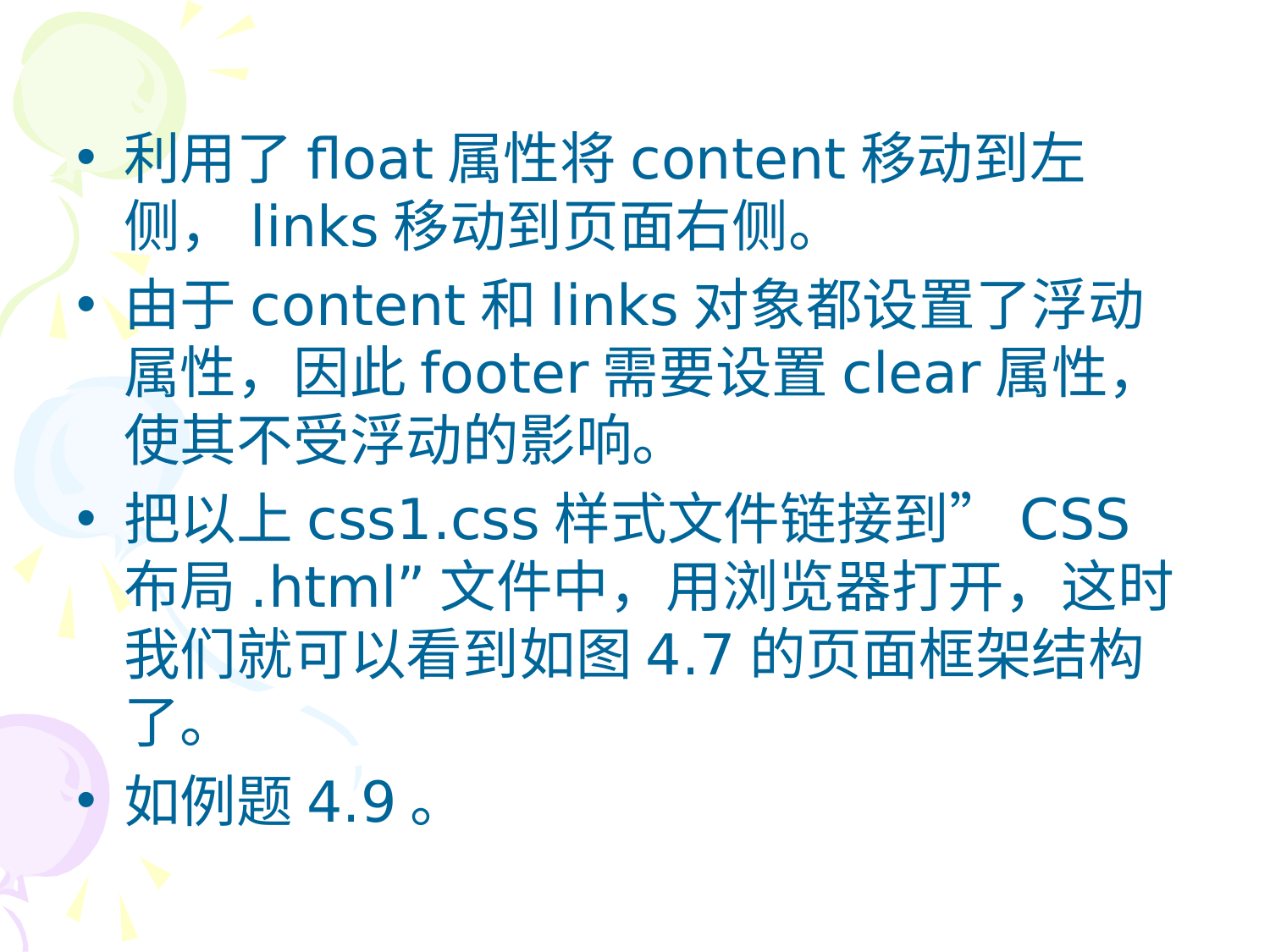

利用了float属性将content移动到左侧，links移动到页面右侧。
由于content和links对象都设置了浮动属性，因此footer需要设置clear属性，使其不受浮动的影响。
把以上css1.css样式文件链接到”CSS布局.html”文件中，用浏览器打开，这时我们就可以看到如图4.7的页面框架结构了。
如例题4.9。